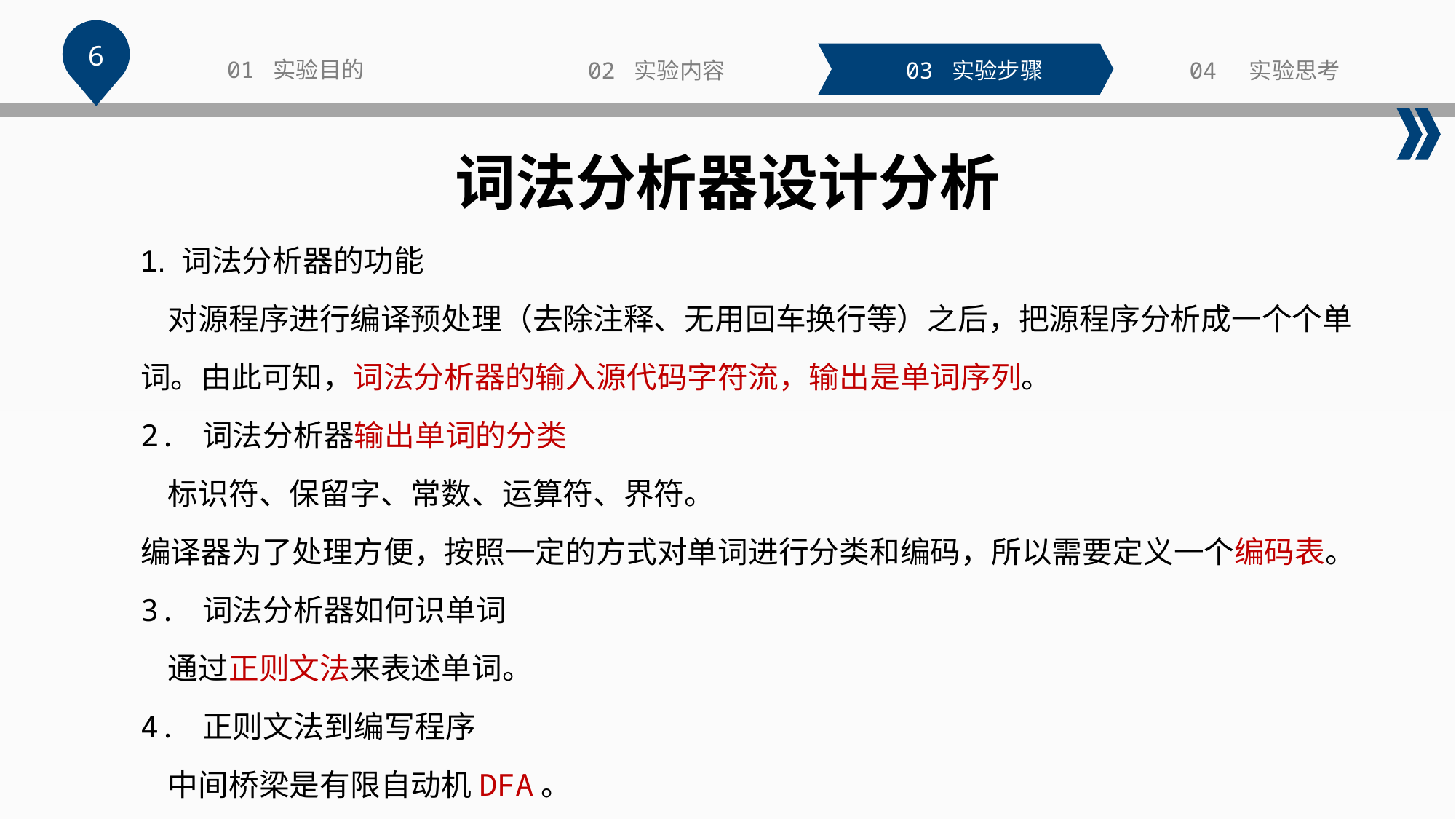

6

01 实验目的
02 实验内容
03 实验步骤
04  实验思考

词法分析器设计分析
词法分析器的功能
   对源程序进行编译预处理（去除注释、无用回车换行等）之后，把源程序分析成一个个单词。由此可知，词法分析器的输入源代码字符流，输出是单词序列。
2. 词法分析器输出单词的分类
   标识符、保留字、常数、运算符、界符。
编译器为了处理方便，按照一定的方式对单词进行分类和编码，所以需要定义一个编码表。
3. 词法分析器如何识单词
   通过正则文法来表述单词。
4. 正则文法到编写程序
   中间桥梁是有限自动机DFA。